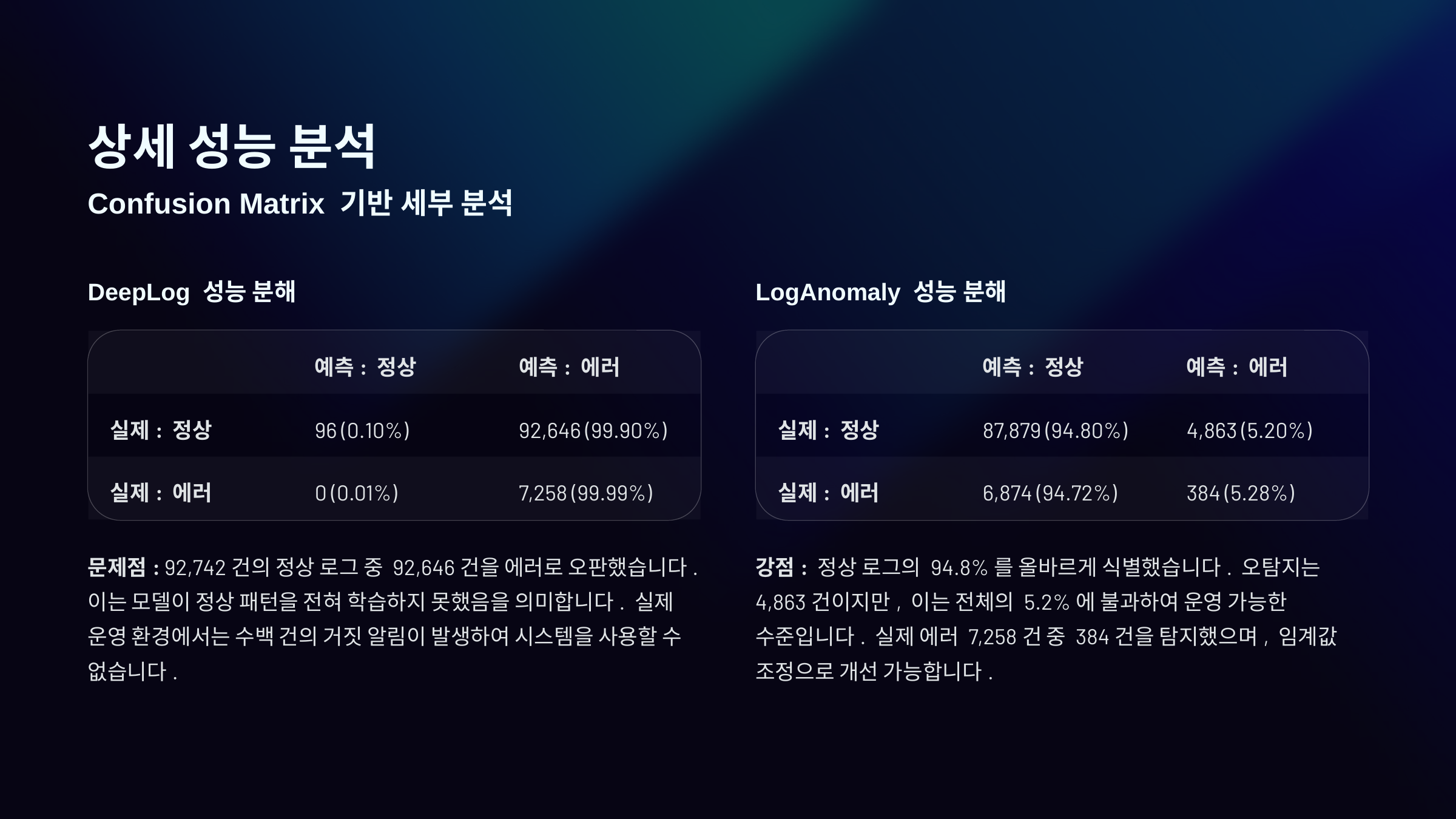

상세 성능 분석
Confusion Matrix 기반 세부 분석
DeepLog 성능 분해
LogAnomaly 성능 분해

예측: 정상
예측: 에러

예측: 정상
예측: 에러

실제: 정상
96 (0.10%)
92,646 (99.90%)
실제: 정상
87,879 (94.80%)
4,863 (5.20%)

실제: 에러
0 (0.01%)
7,258 (99.99%)
실제: 에러
6,874 (94.72%)
384 (5.28%)
문제점: 92,742건의 정상 로그 중 92,646건을 에러로 오판했습니다. 이는 모델이 정상 패턴을 전혀 학습하지 못했음을 의미합니다. 실제 운영 환경에서는 수백 건의 거짓 알림이 발생하여 시스템을 사용할 수 없습니다.
강점: 정상 로그의 94.8%를 올바르게 식별했습니다. 오탐지는 4,863건이지만, 이는 전체의 5.2%에 불과하여 운영 가능한 수준입니다. 실제 에러 7,258건 중 384건을 탐지했으며, 임계값 조정으로 개선 가능합니다.